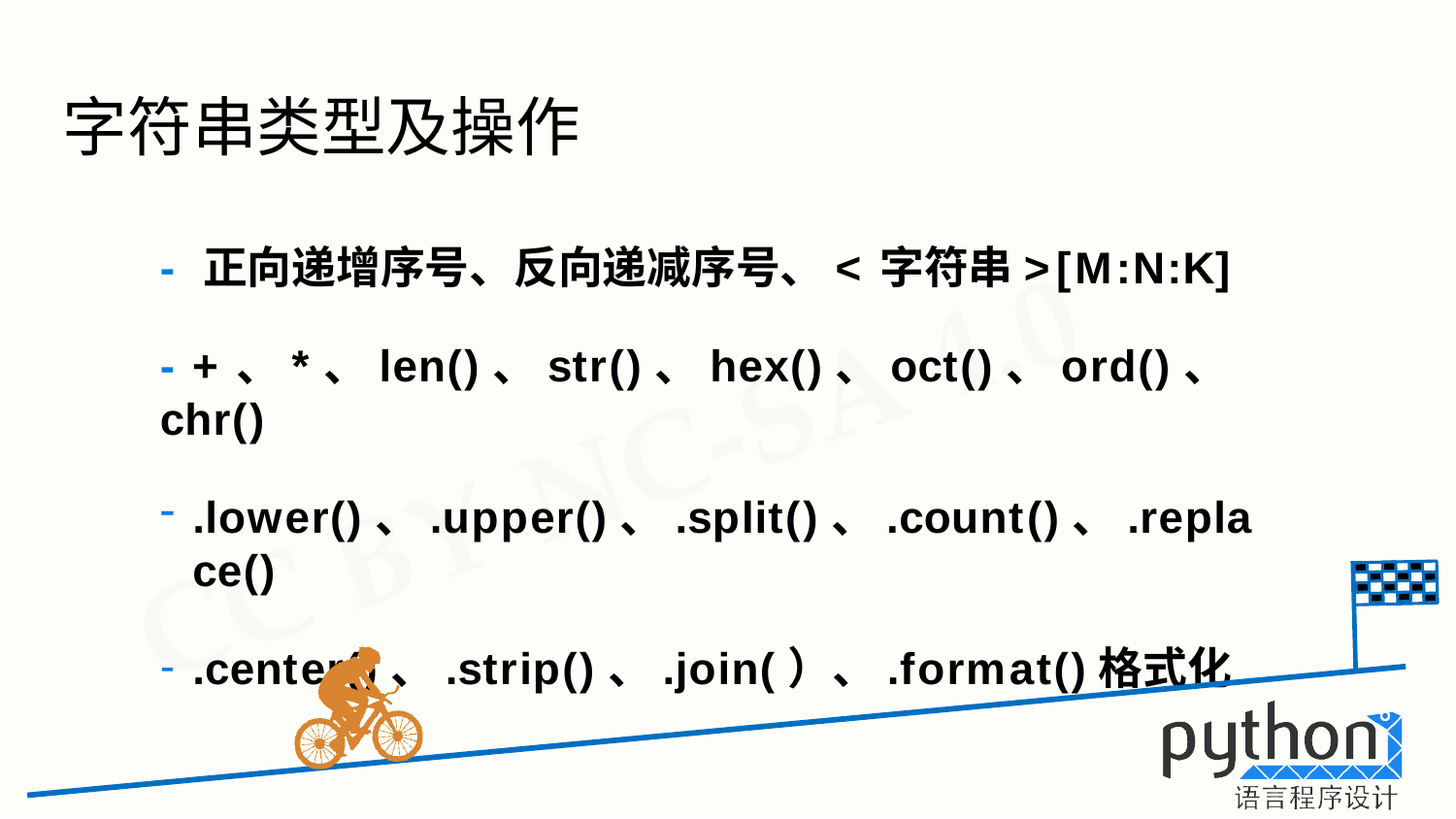

# 字符串类型及操作
- 正向递增序号、反向递减序号、<字符串>[M:N:K]

- +、*、len()、str()、hex()、oct()、ord()、chr()

.lower()、.upper()、.split()、.count()、.replace()

.center()、.strip()、.join(）、.format()格式化